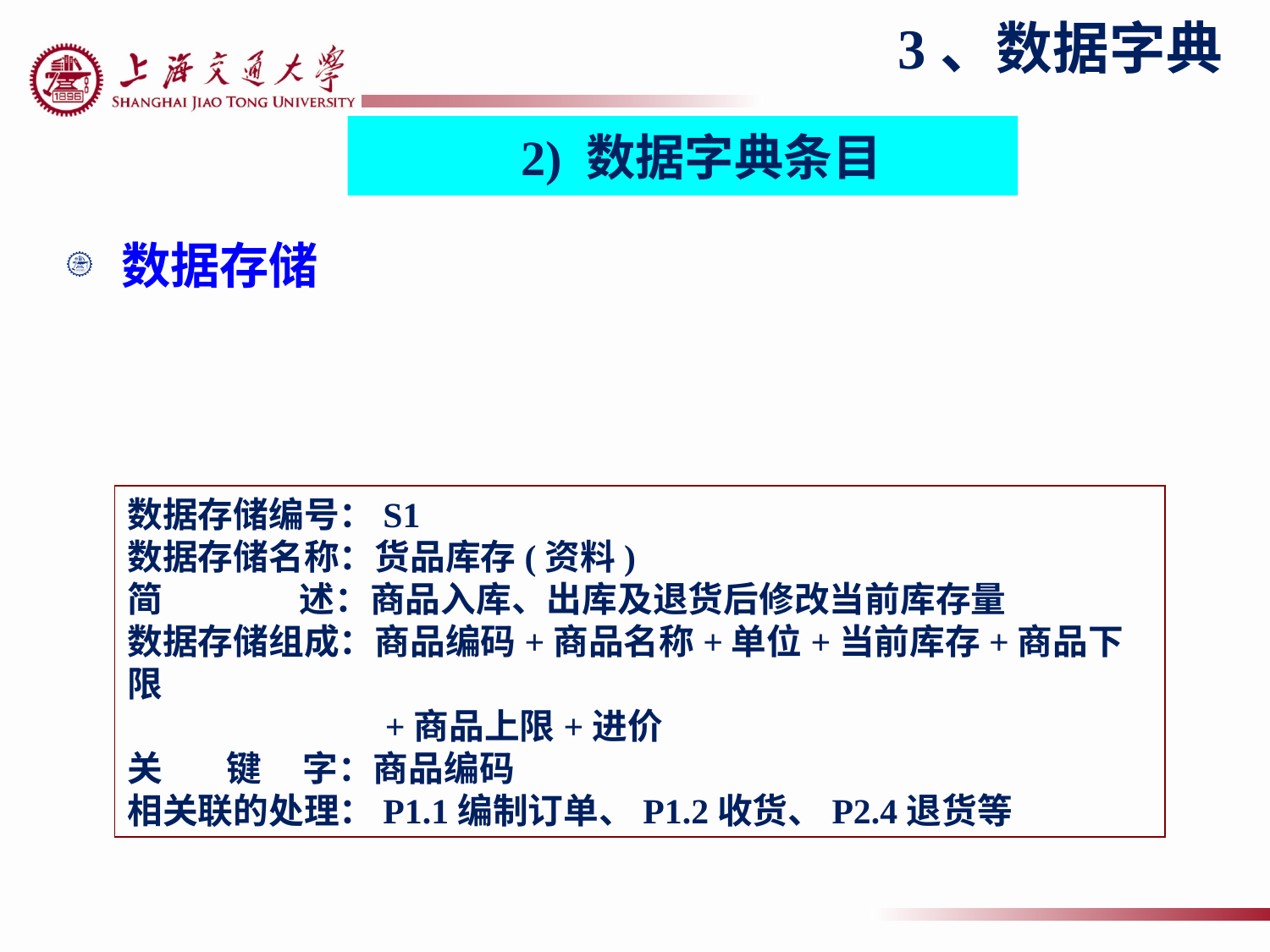

3、数据字典
2) 数据字典条目
数据存储
数据存储编号：S1
数据存储名称：货品库存(资料)
简                 述：商品入库、出库及退货后修改当前库存量
数据存储组成：商品编码+商品名称+单位+当前库存+商品下限
                             +商品上限+进价
关        键     字：商品编码
相关联的处理：P1.1编制订单、P1.2收货、P2.4退货等